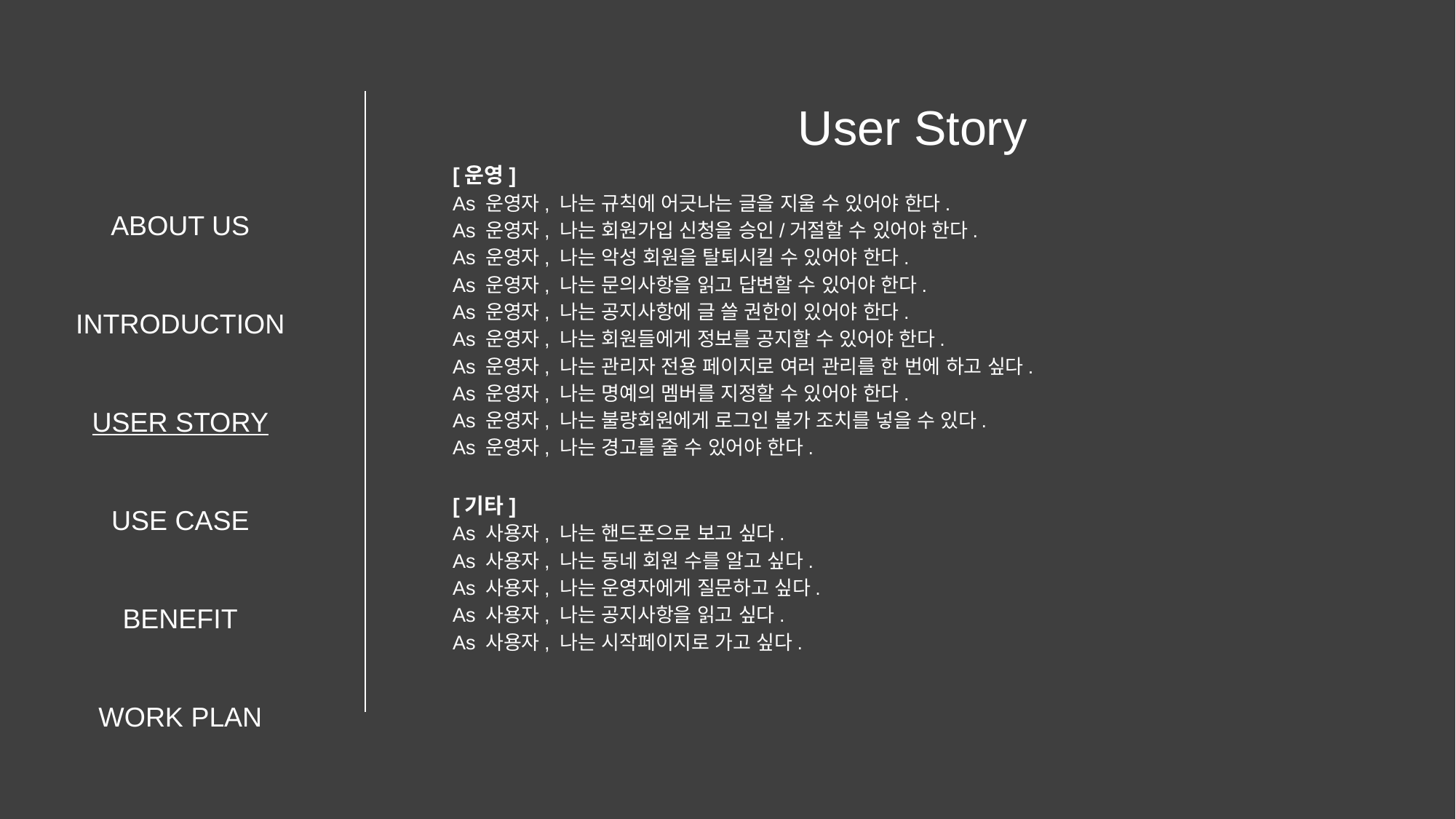

User Story
ABOUT US
INTRODUCTION
USER STORY
USE CASE
BENEFIT
WORK PLAN

[운영]
As 운영자, 나는 규칙에 어긋나는 글을 지울 수 있어야 한다.
As 운영자, 나는 회원가입 신청을 승인/거절할 수 있어야 한다.
As 운영자, 나는 악성 회원을 탈퇴시킬 수 있어야 한다.
As 운영자, 나는 문의사항을 읽고 답변할 수 있어야 한다.
As 운영자, 나는 공지사항에 글 쓸 권한이 있어야 한다.
As 운영자, 나는 회원들에게 정보를 공지할 수 있어야 한다.
As 운영자, 나는 관리자 전용 페이지로 여러 관리를 한 번에 하고 싶다.
As 운영자, 나는 명예의 멤버를 지정할 수 있어야 한다.
As 운영자, 나는 불량회원에게 로그인 불가 조치를 넣을 수 있다.
As 운영자, 나는 경고를 줄 수 있어야 한다.

[기타]
As 사용자, 나는 핸드폰으로 보고 싶다.
As 사용자, 나는 동네 회원 수를 알고 싶다.
As 사용자, 나는 운영자에게 질문하고 싶다.
As 사용자, 나는 공지사항을 읽고 싶다.
As 사용자, 나는 시작페이지로 가고 싶다.